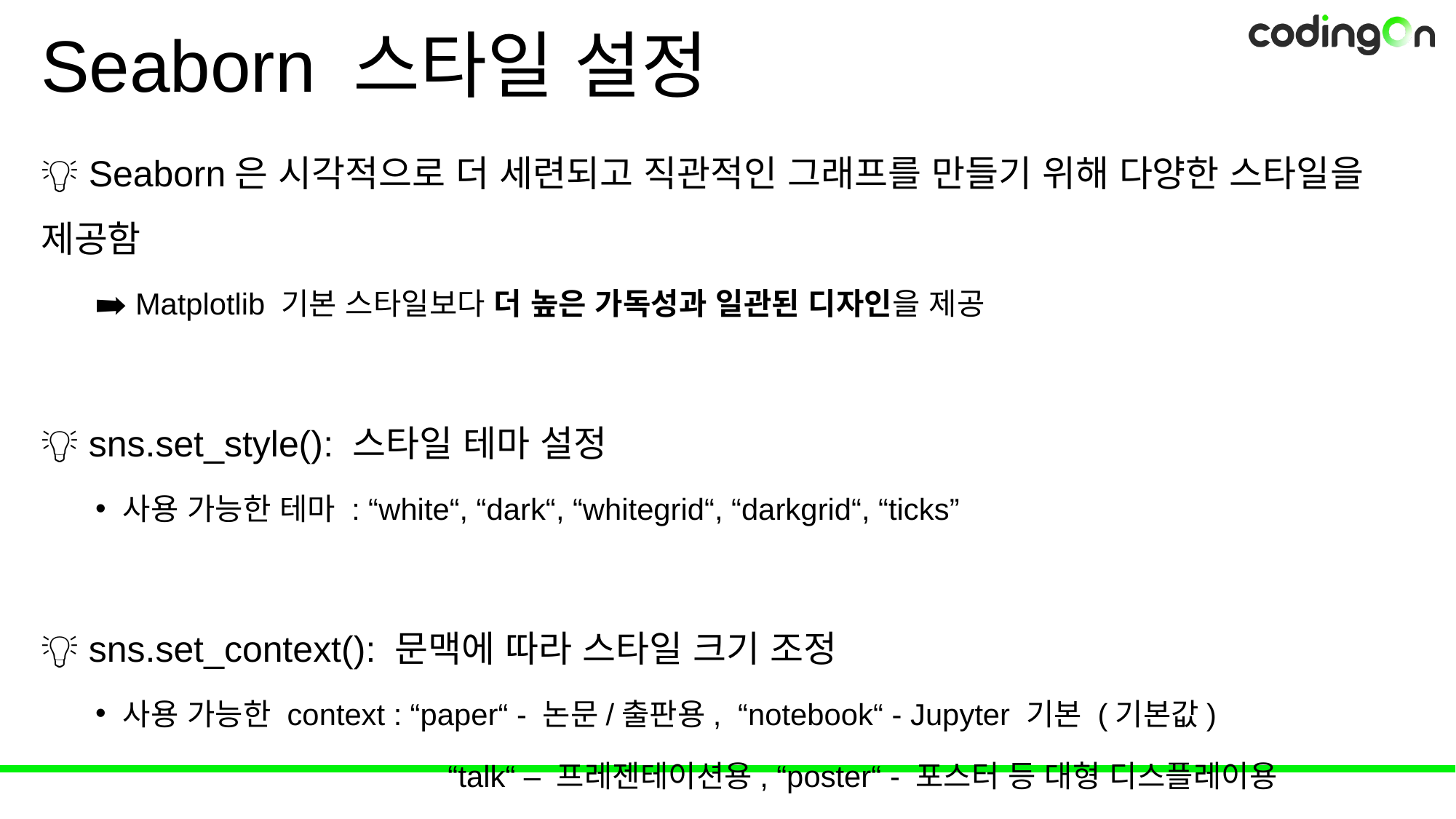

# Seaborn 스타일 설정
💡 Seaborn은 시각적으로 더 세련되고 직관적인 그래프를 만들기 위해 다양한 스타일을 제공함
➡️ Matplotlib 기본 스타일보다 더 높은 가독성과 일관된 디자인을 제공

💡 sns.set_style(): 스타일 테마 설정
사용 가능한 테마 : “white“, “dark“, “whitegrid“, “darkgrid“, “ticks”

💡 sns.set_context(): 문맥에 따라 스타일 크기 조정
사용 가능한 context : “paper“ - 논문/출판용,  “notebook“ - Jupyter 기본 (기본값)
			   “talk“ – 프레젠테이션용, “poster“ - 포스터 등 대형 디스플레이용